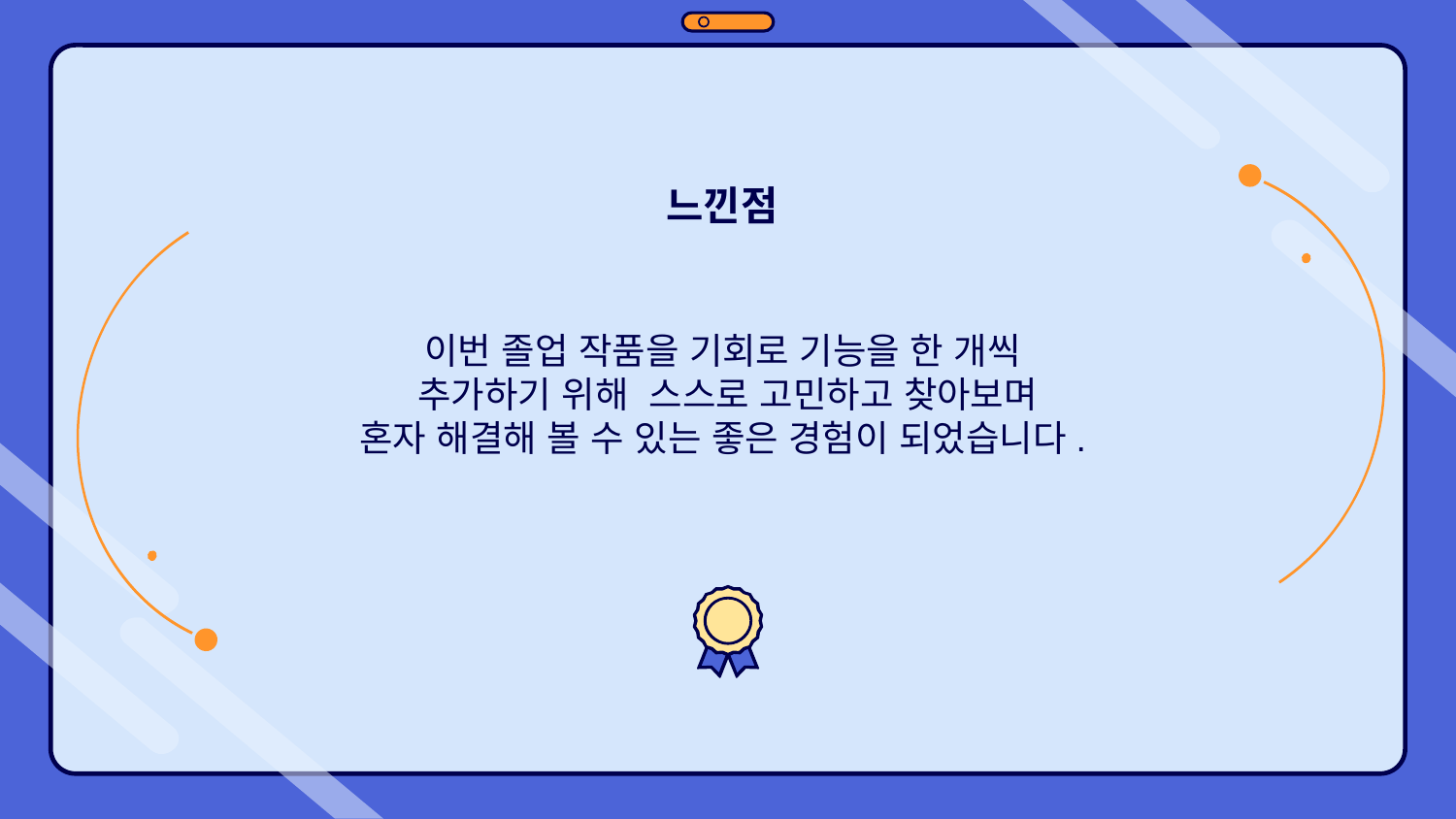

# 느낀점

이번 졸업 작품을 기회로 기능을 한 개씩
추가하기 위해  스스로 고민하고 찾아보며
혼자 해결해 볼 수 있는 좋은 경험이 되었습니다.